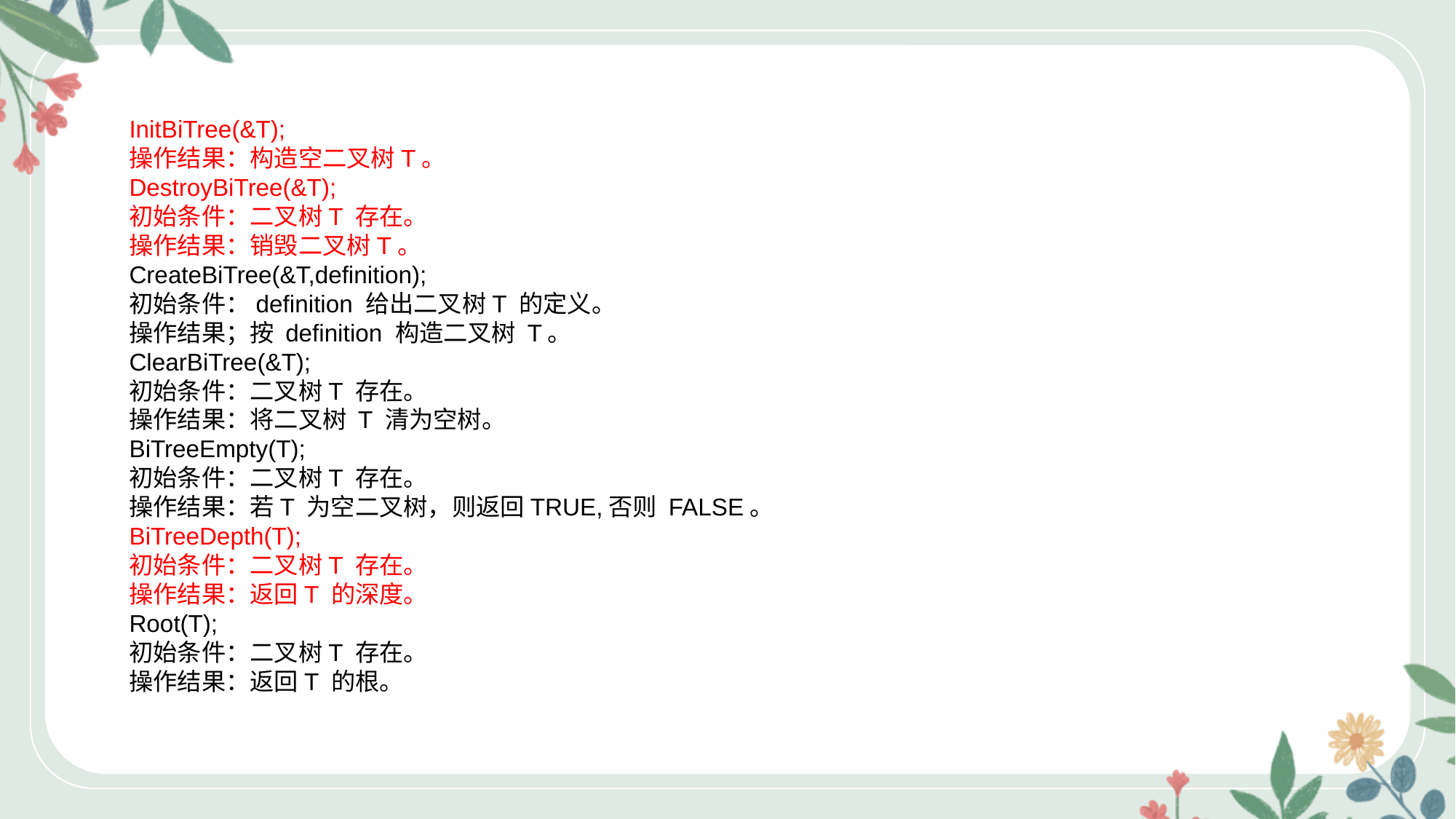

InitBiTree(&T);
操作结果：构造空二叉树T。
DestroyBiTree(&T);
初始条件：二叉树T 存在。
操作结果：销毁二叉树T。
CreateBiTree(&T,definition);
初始条件：definition 给出二叉树T 的定义。
操作结果；按 definition 构造二叉树 T。
ClearBiTree(&T);
初始条件：二叉树T 存在。
操作结果：将二叉树 T 清为空树。
BiTreeEmpty(T);
初始条件：二叉树T 存在。
操作结果：若T 为空二叉树，则返回TRUE,否则 FALSE。
BiTreeDepth(T);
初始条件：二叉树T 存在。
操作结果：返回T 的深度。
Root(T);
初始条件：二叉树T 存在。
操作结果：返回T 的根。